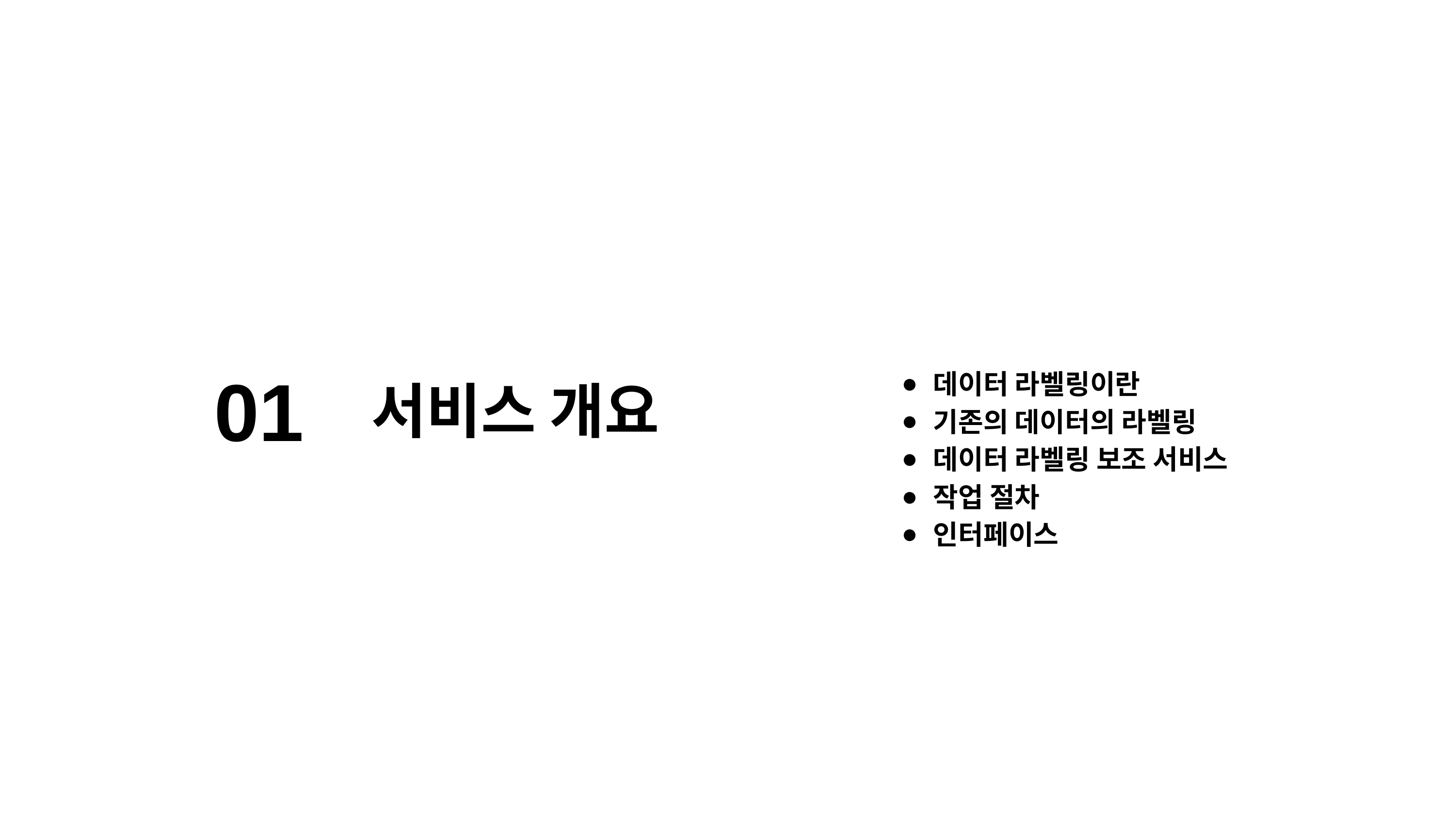

01
데이터 라벨링이란
기존의 데이터의 라벨링
데이터 라벨링 보조 서비스
작업 절차
인터페이스
서비스 개요